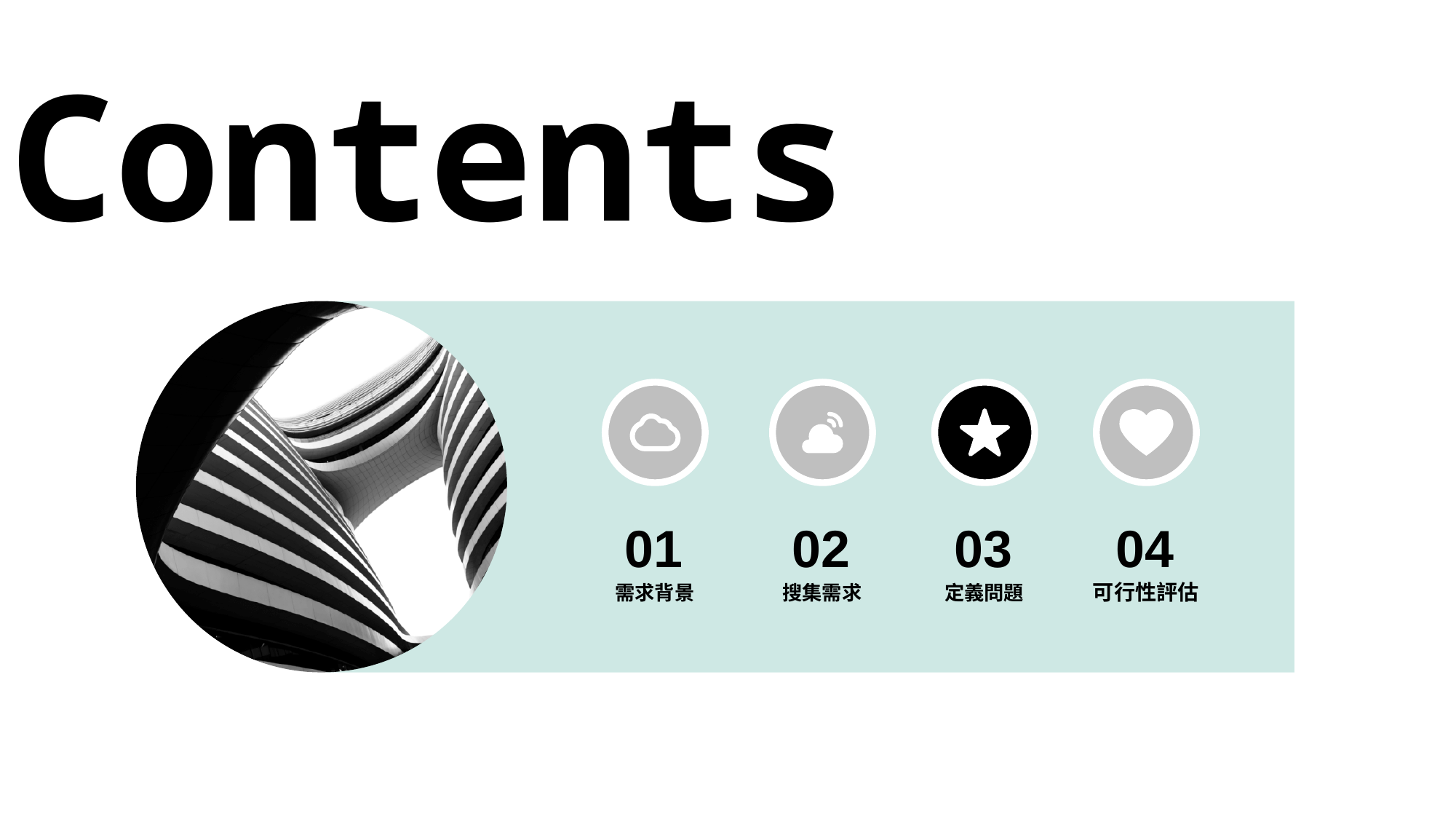

Contents

01
需求背景
02
搜集需求
03
定義問題
04
可行性評估